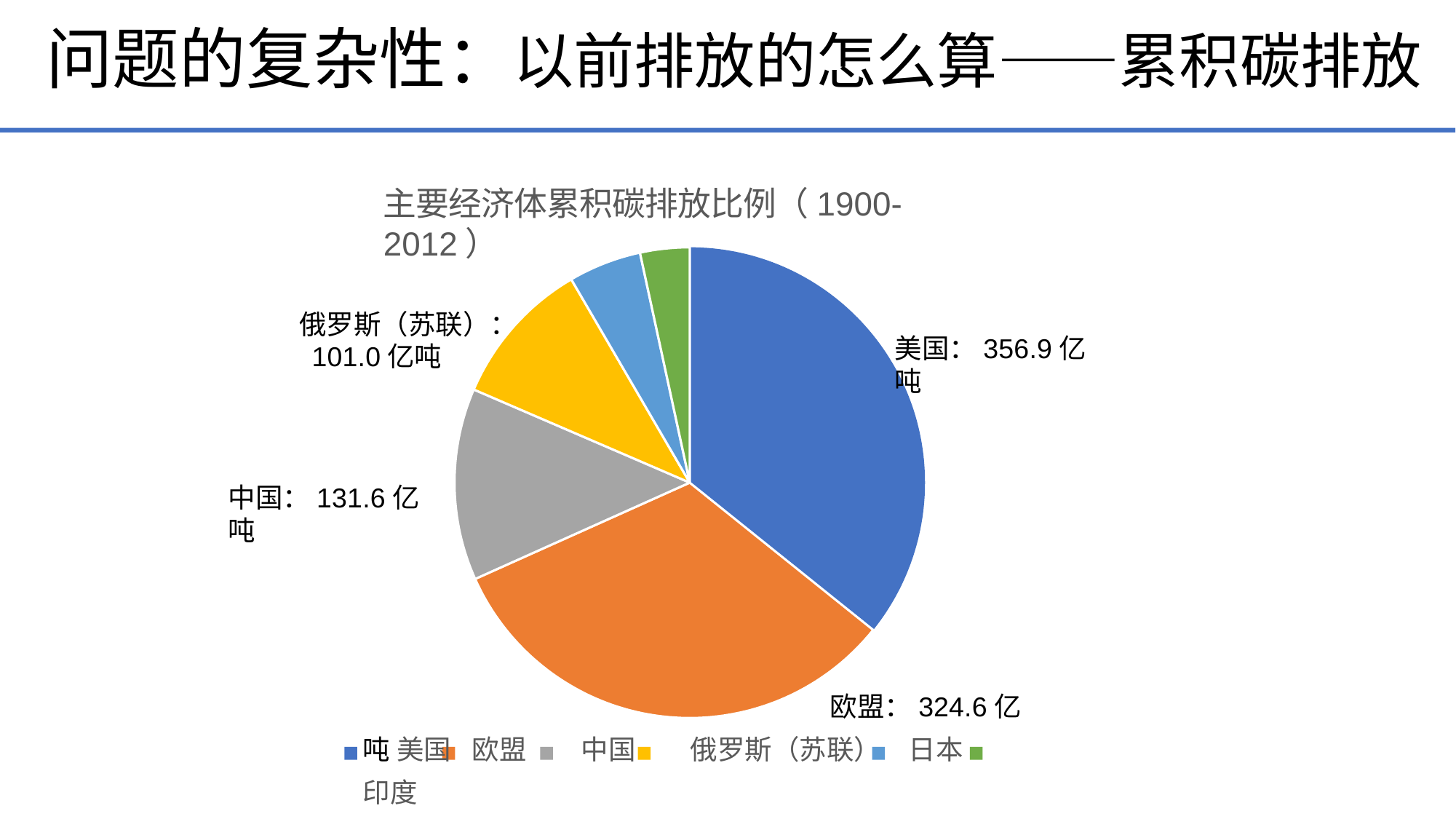

# 问题的复杂性：以前排放的怎么算——累积碳排放
主要经济体累积碳排放比例（1900-2012）

俄罗斯（苏联）：  101.0亿吨
美国：356.9亿吨
中国：131.6亿吨
欧盟：324.6亿吨 美国	欧盟	中国	俄罗斯（苏联）	日本	印度